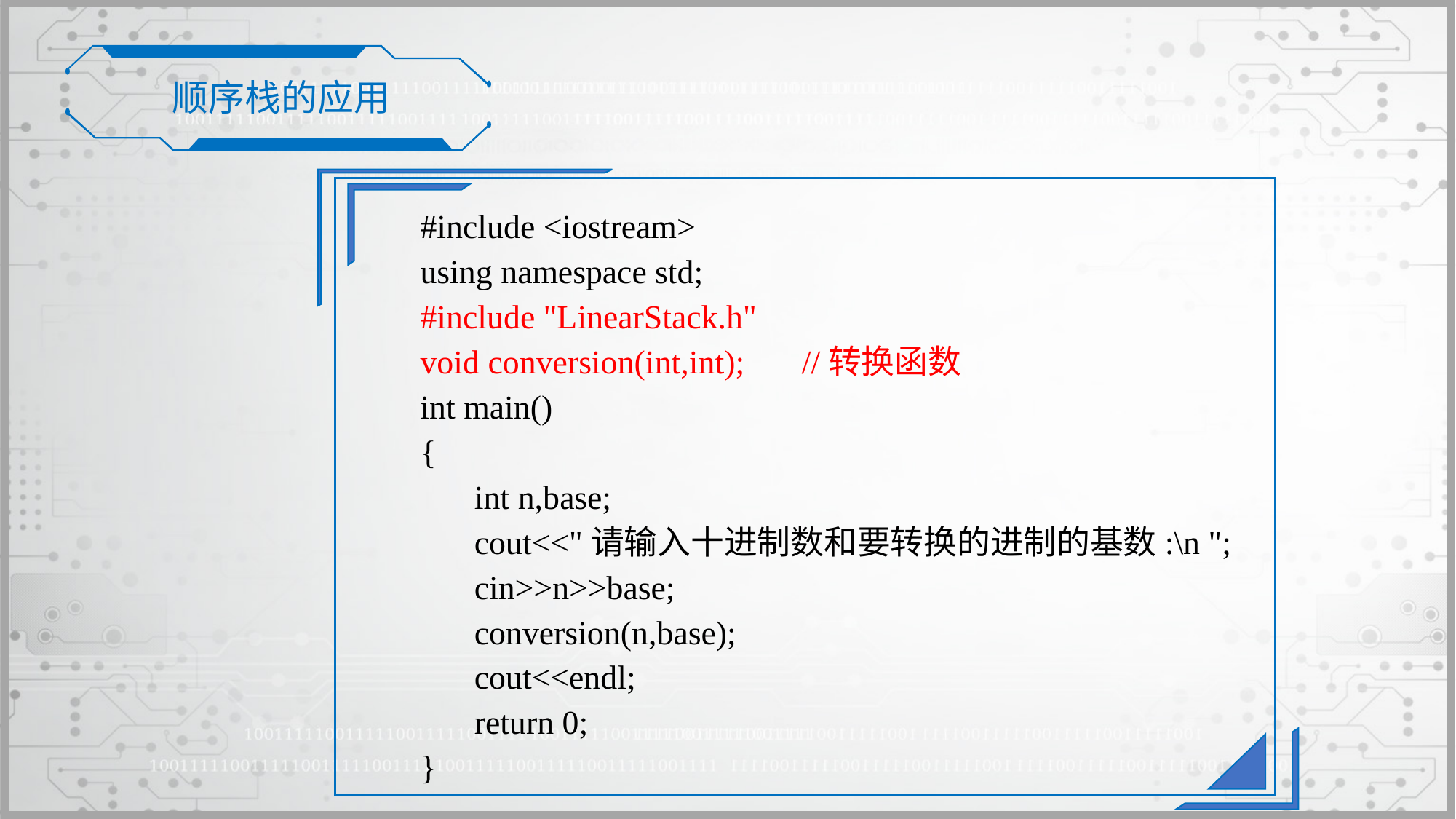

顺序栈的应用

#include <iostream>
using namespace std;
#include "LinearStack.h"
void conversion(int,int);	//转换函数
int main()
{
	int n,base;
	cout<<"请输入十进制数和要转换的进制的基数:\n ";
	cin>>n>>base;
	conversion(n,base);
	cout<<endl;
	return 0;
}